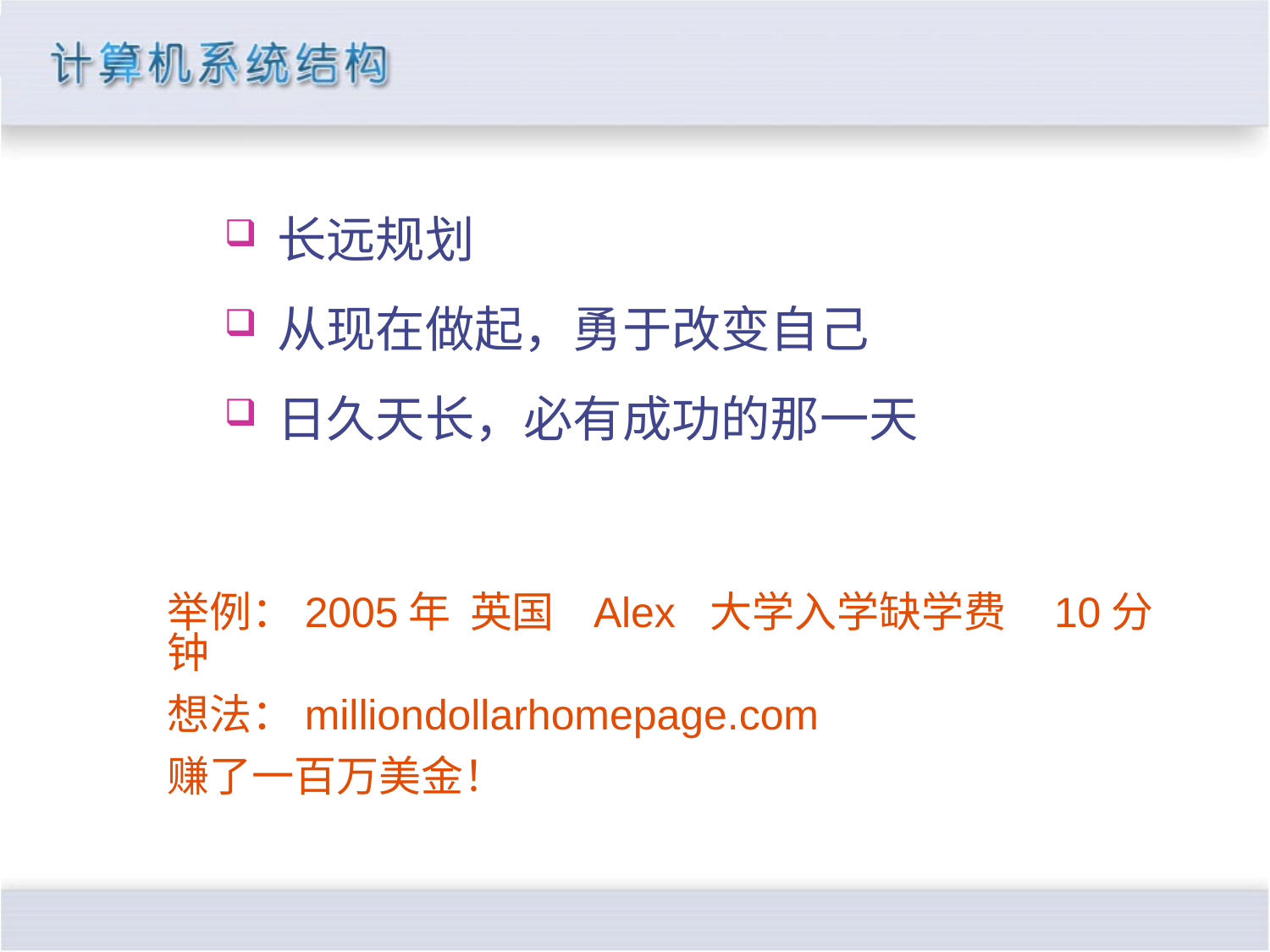

长远规划
从现在做起，勇于改变自己
日久天长，必有成功的那一天
举例：2005年  英国   Alex  大学入学缺学费    10分钟
想法：milliondollarhomepage.com
赚了一百万美金！